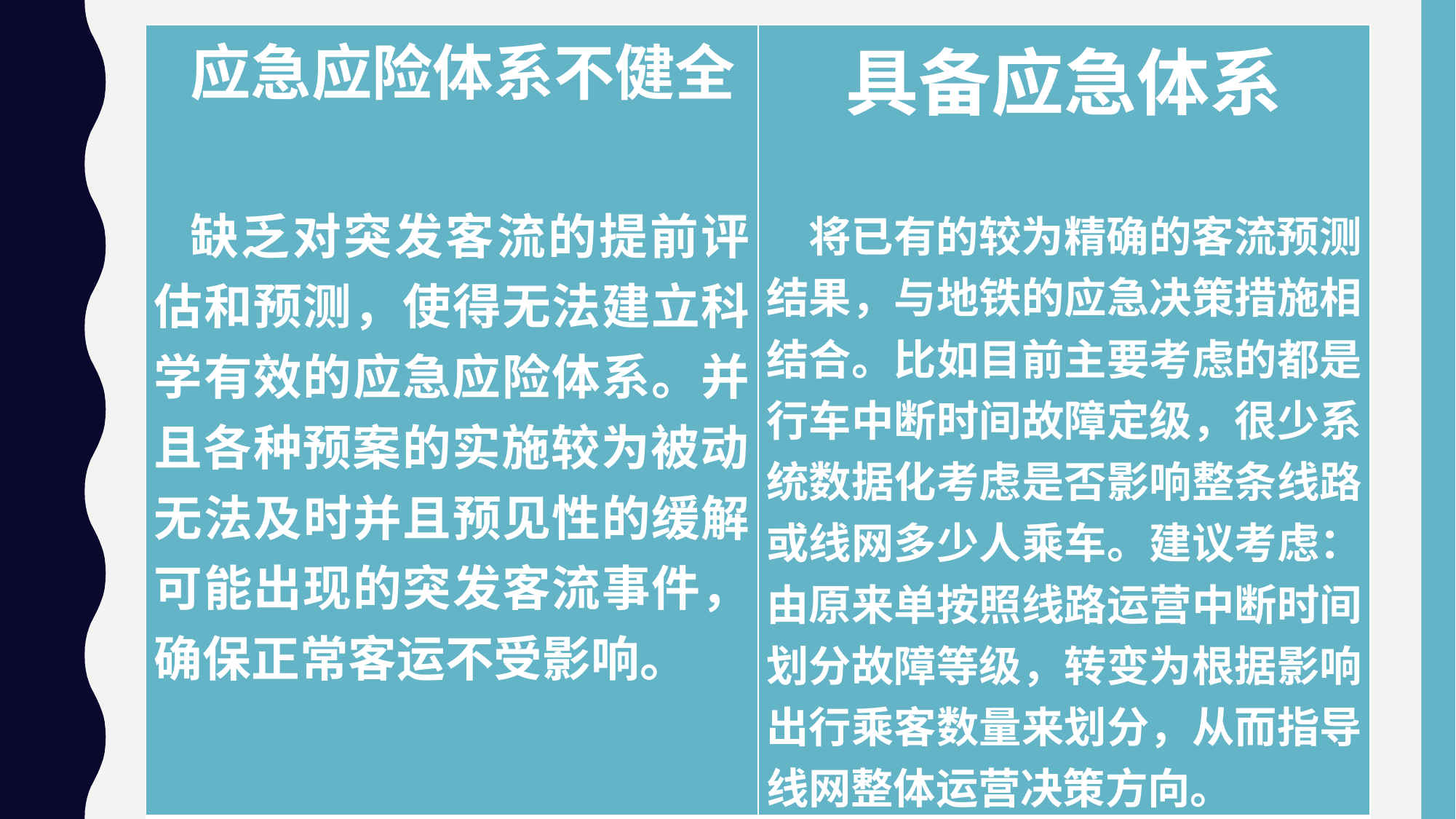

| 应急应险体系不健全 缺乏对突发客流的提前评估和预测，使得无法建立科学有效的应急应险体系。并且各种预案的实施较为被动，无法及时并且预见性的缓解可能出现的突发客流事件，确保正常客运不受影响。 | 具备应急体系 将已有的较为精确的客流预测结果，与地铁的应急决策措施相结合。比如目前主要考虑的都是行车中断时间故障定级，很少系统数据化考虑是否影响整条线路或线网多少人乘车。建议考虑：由原来单按照线路运营中断时间划分故障等级，转变为根据影响出行乘客数量来划分，从而指导线网整体运营决策方向。 |
| --- | --- |